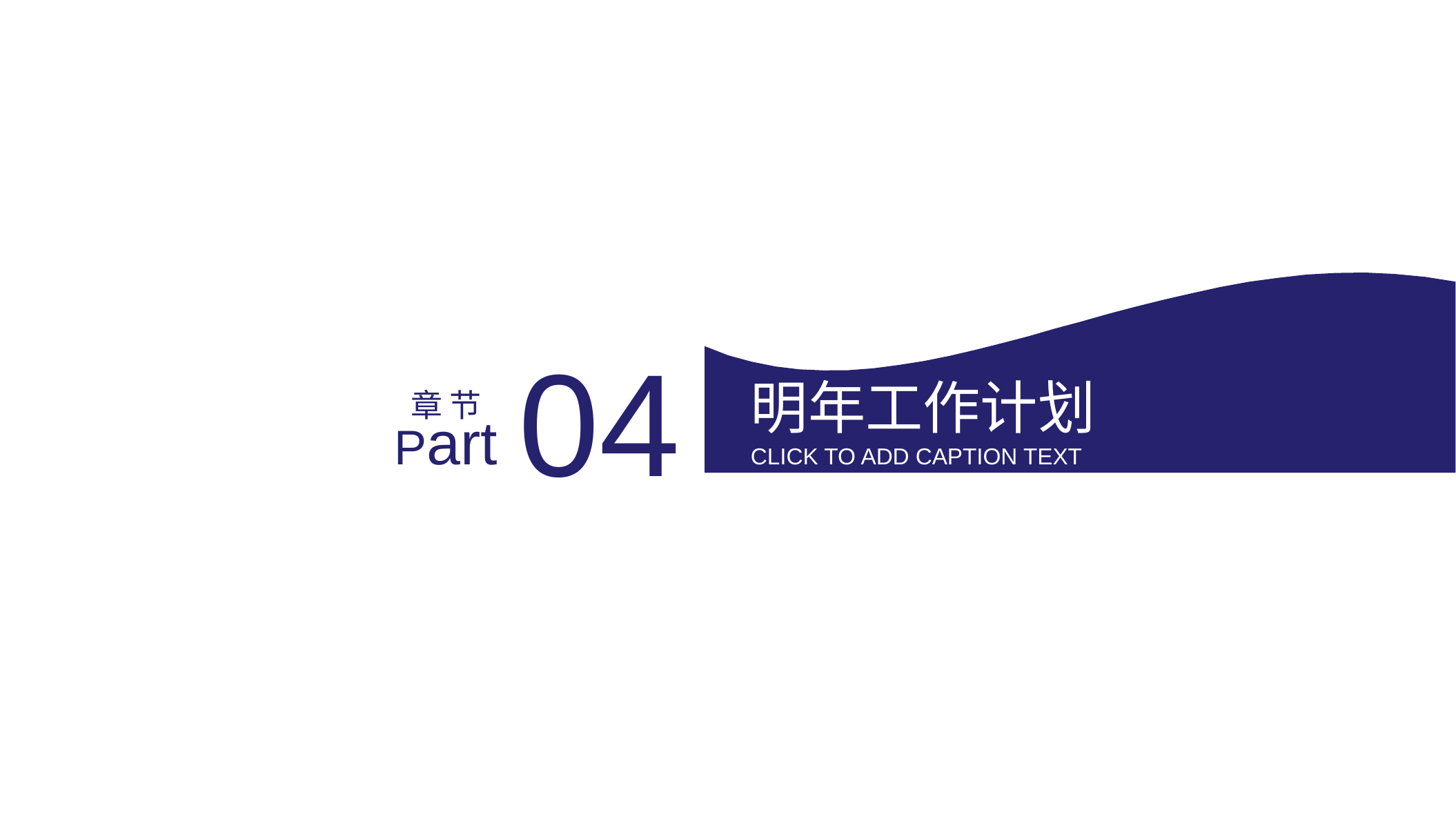

04
明年工作计划
章 节
Part
CLICK TO ADD CAPTION TEXT